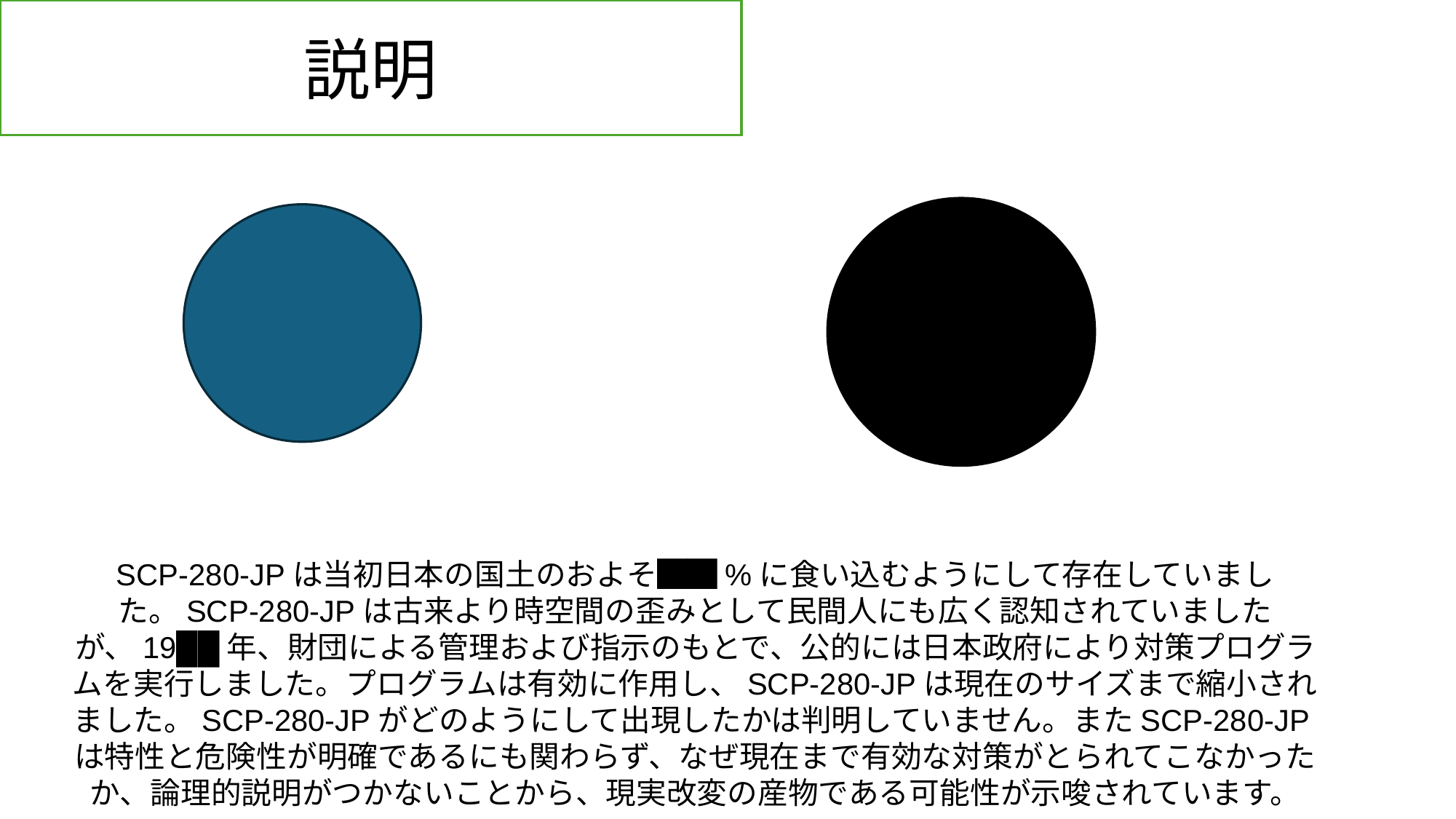

説明

SCP-280-JPは当初日本の国土のおよそ██%に食い込むようにして存在していました。SCP-280-JPは古来より時空間の歪みとして民間人にも広く認知されていましたが、19██年、財団による管理および指示のもとで、公的には日本政府により対策プログラムを実行しました。プログラムは有効に作用し、SCP-280-JPは現在のサイズまで縮小されました。SCP-280-JPがどのようにして出現したかは判明していません。またSCP-280-JPは特性と危険性が明確であるにも関わらず、なぜ現在まで有効な対策がとられてこなかったか、論理的説明がつかないことから、現実改変の産物である可能性が示唆されています。